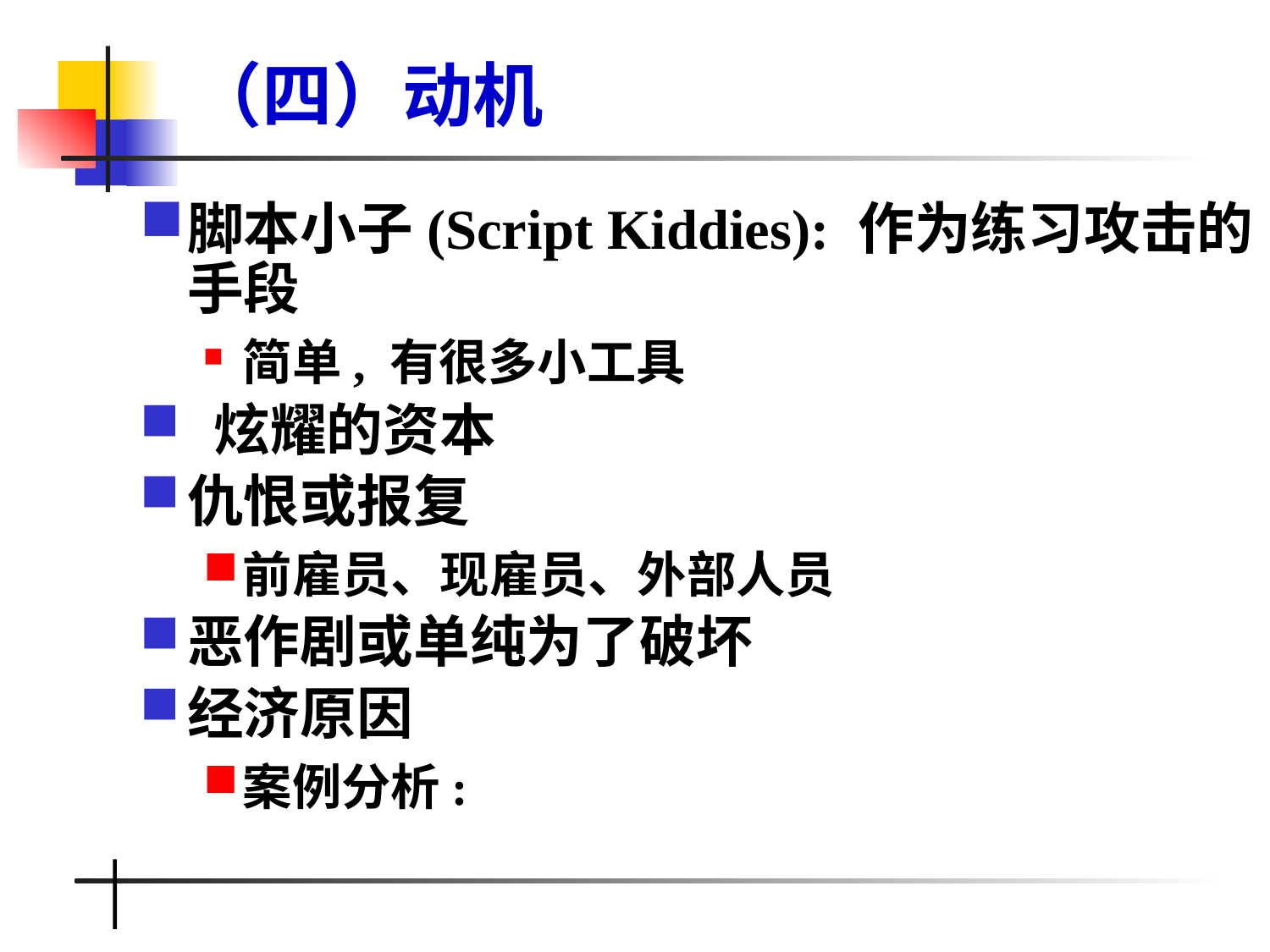

（四）动机
脚本小子(Script Kiddies): 作为练习攻击的手段
简单, 有很多小工具
 炫耀的资本
仇恨或报复
前雇员、现雇员、外部人员
恶作剧或单纯为了破坏
经济原因
案例分析: